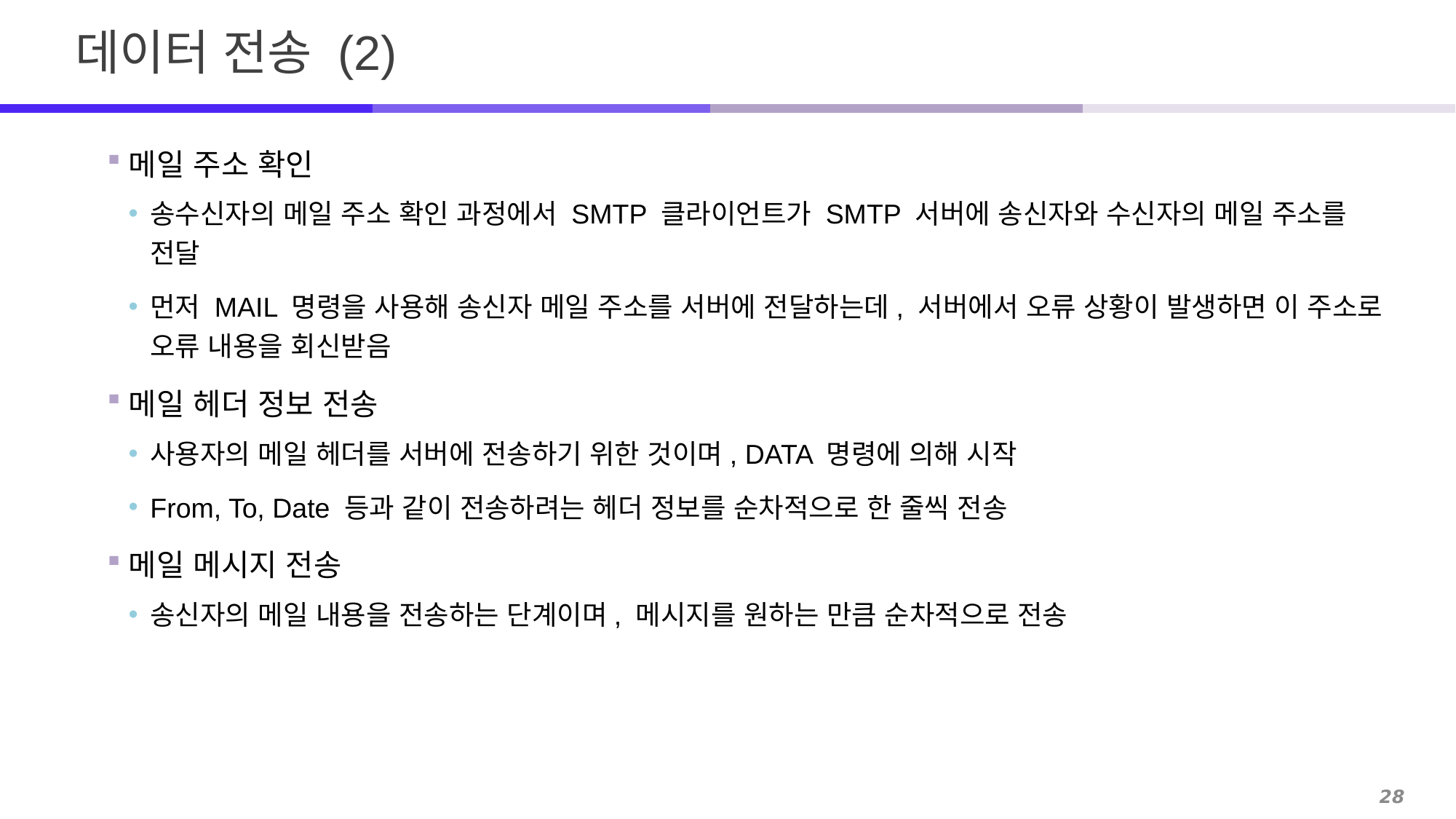

# 데이터 전송 (2)
메일 주소 확인
송수신자의 메일 주소 확인 과정에서 SMTP 클라이언트가 SMTP 서버에 송신자와 수신자의 메일 주소를 전달
먼저 MAIL 명령을 사용해 송신자 메일 주소를 서버에 전달하는데, 서버에서 오류 상황이 발생하면 이 주소로 오류 내용을 회신받음
메일 헤더 정보 전송
사용자의 메일 헤더를 서버에 전송하기 위한 것이며, DATA 명령에 의해 시작
From, To, Date 등과 같이 전송하려는 헤더 정보를 순차적으로 한 줄씩 전송
메일 메시지 전송
송신자의 메일 내용을 전송하는 단계이며, 메시지를 원하는 만큼 순차적으로 전송